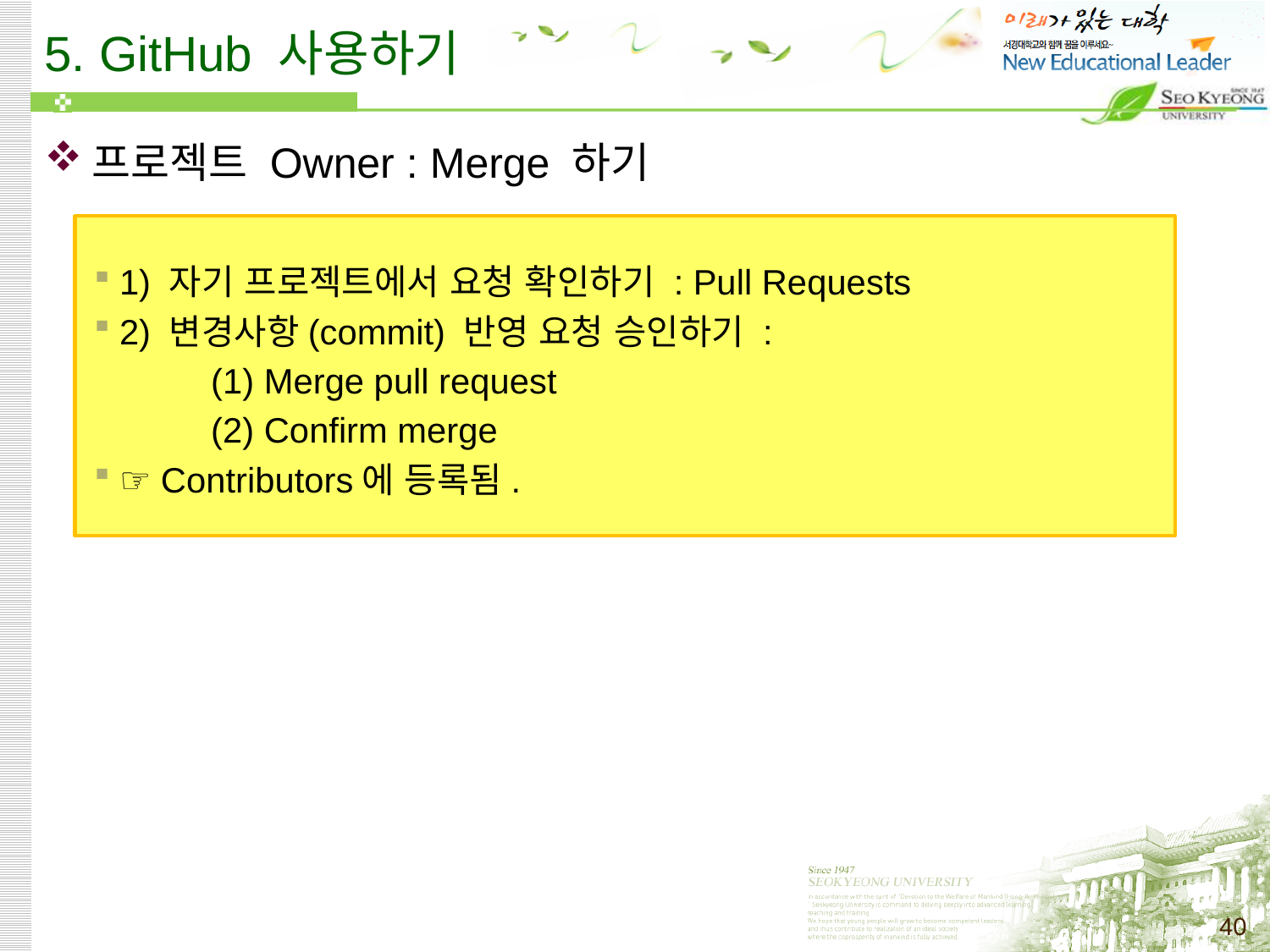

# 5. GitHub 사용하기
프로젝트 Owner : Merge 하기

1) 자기 프로젝트에서 요청 확인하기 : Pull Requests
2) 변경사항(commit) 반영 요청 승인하기 :
            (1) Merge pull request
            (2) Confirm merge
☞ Contributors에 등록됨.